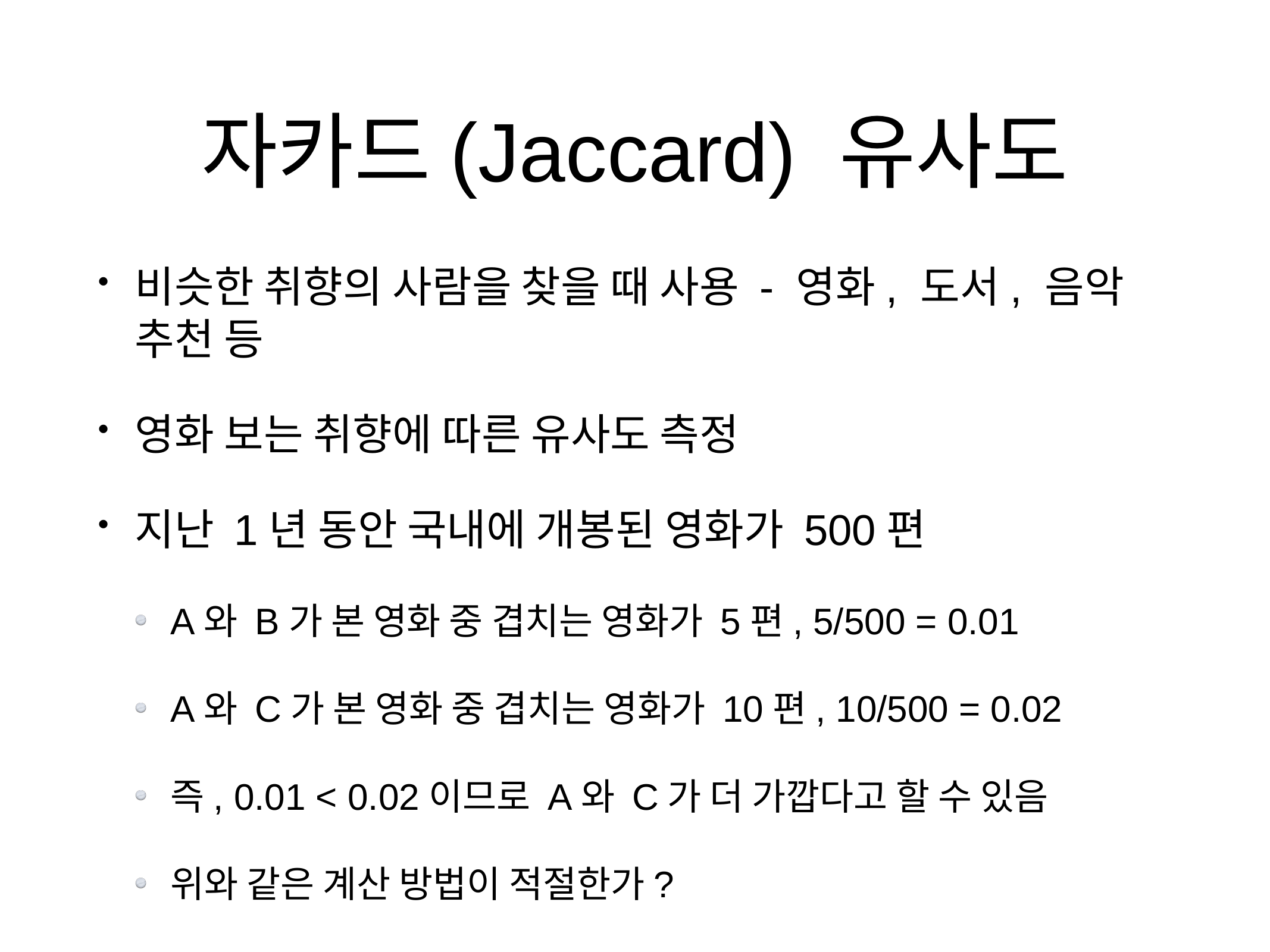

# 자카드(Jaccard) 유사도
비슷한 취향의 사람을 찾을 때 사용 - 영화, 도서, 음악 추천 등
영화 보는 취향에 따른 유사도 측정
지난 1년 동안 국내에 개봉된 영화가 500편
A와 B가 본 영화 중 겹치는 영화가 5편, 5/500 = 0.01
A와 C가 본 영화 중 겹치는 영화가 10편, 10/500 = 0.02
즉, 0.01 < 0.02이므로 A와 C가 더 가깝다고 할 수 있음
위와 같은 계산 방법이 적절한가?
154